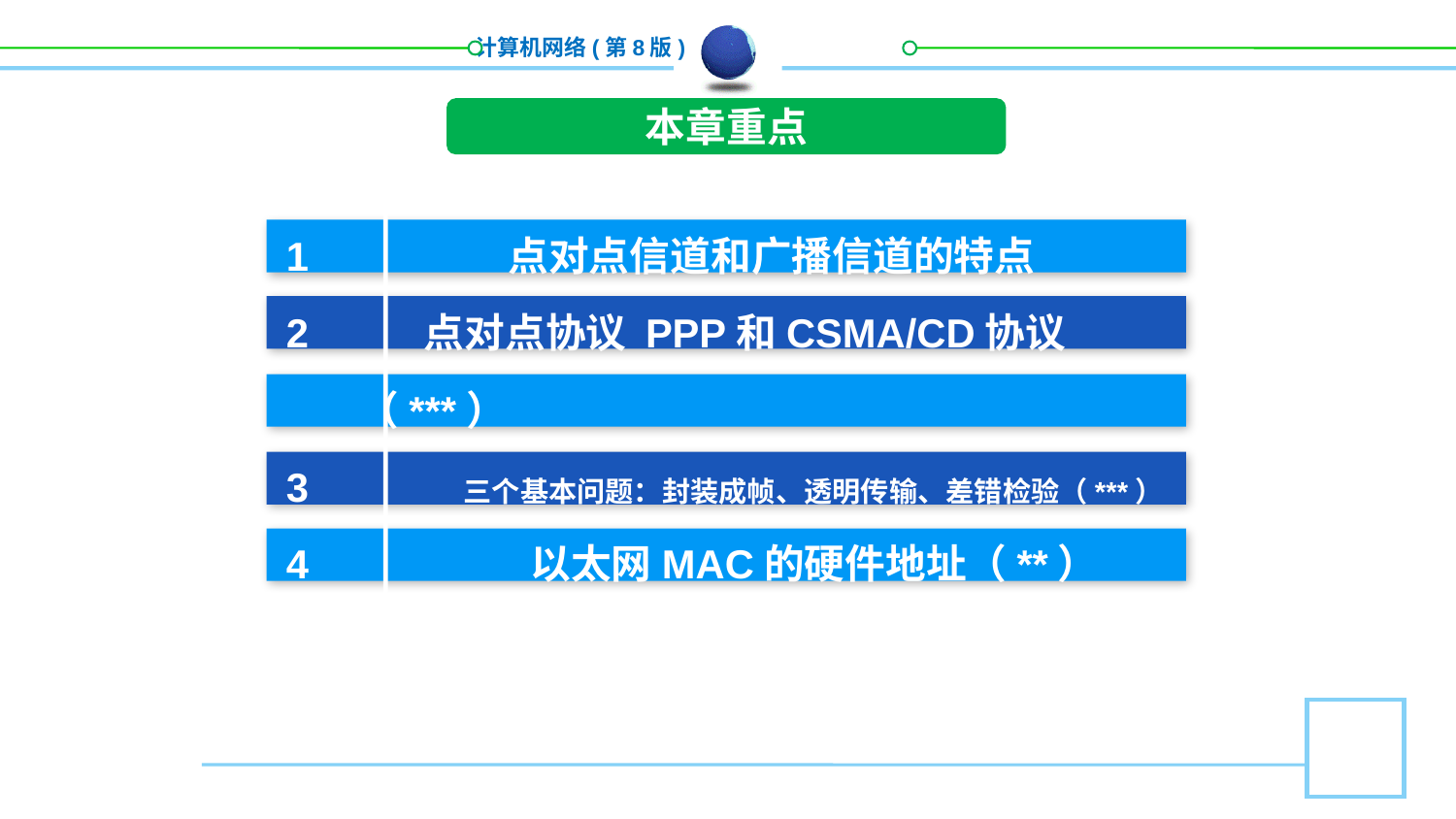

本章重点

1                 点对点信道和广播信道的特点
      点对点协议 PPP和CSMA/CD协议（***）
3             三个基本问题：封装成帧、透明传输、差错检验（***）
4                   以太网MAC的硬件地址（**）
5         适配器、转发器、集线器、网桥、以太网交换机的作用（**）